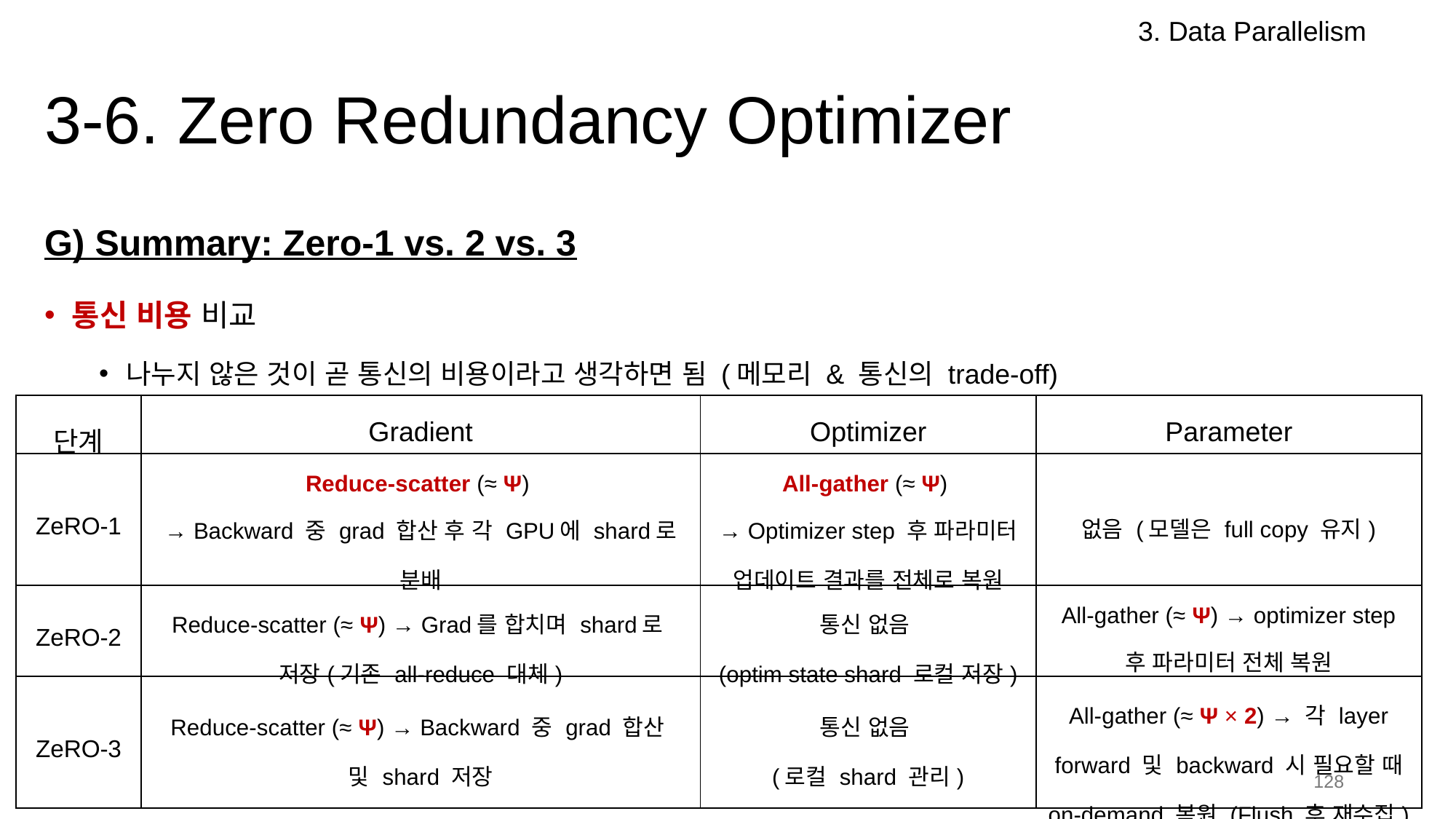

3. Data Parallelism
# 3-6. Zero Redundancy Optimizer
G) Summary: Zero-1 vs. 2 vs. 3
통신 비용 비교
나누지 않은 것이 곧 통신의 비용이라고 생각하면 됨 (메모리 & 통신의 trade-off)
| 단계 | Gradient | Optimizer | Parameter |
| --- | --- | --- | --- |
| ZeRO-1 | Reduce-scatter (≈ Ψ) → Backward 중 grad 합산 후 각 GPU에 shard로 분배 | All-gather (≈ Ψ) → Optimizer step 후 파라미터 업데이트 결과를 전체로 복원 | 없음 (모델은 full copy 유지) |
| ZeRO-2 | Reduce-scatter (≈ Ψ) → Grad를 합치며 shard로 저장(기존 all-reduce 대체) | 통신 없음 (optim state shard 로컬 저장) | All-gather (≈ Ψ) → optimizer step 후 파라미터 전체 복원 |
| ZeRO-3 | Reduce-scatter (≈ Ψ) → Backward 중 grad 합산 및 shard 저장 | 통신 없음 (로컬 shard 관리) | All-gather (≈ Ψ × 2) → 각 layer forward 및 backward 시 필요할 때 on-demand 복원 (Flush 후 재수집) |
128